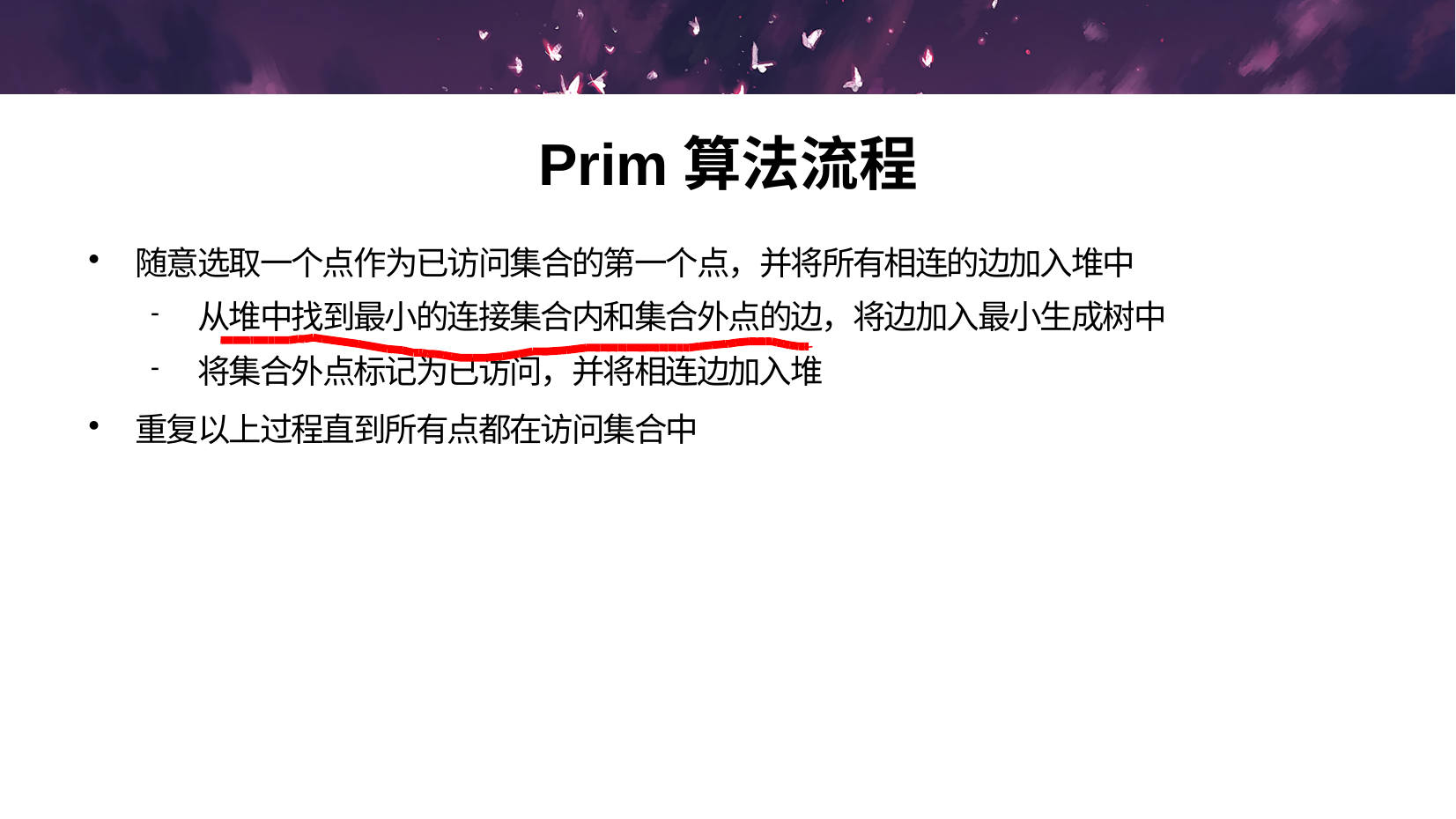

Prim算法流程
随意选取一个点作为已访问集合的第一个点，并将所有相连的边加入堆中
从堆中找到最小的连接集合内和集合外点的边，将边加入最小生成树中
将集合外点标记为已访问，并将相连边加入堆
重复以上过程直到所有点都在访问集合中